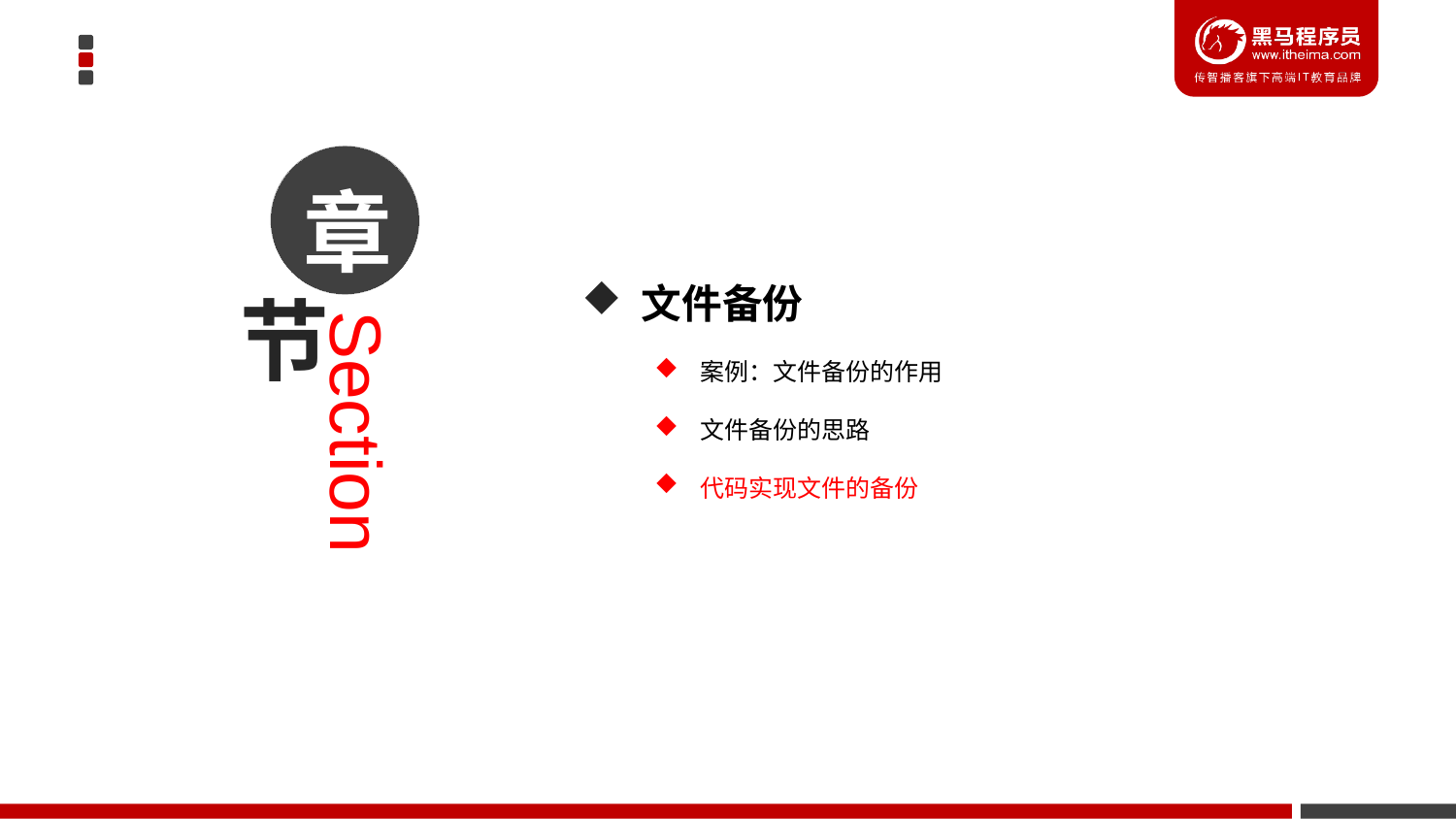

章
 文件备份
案例：文件备份的作用
文件备份的思路
代码实现文件的备份
节
Section